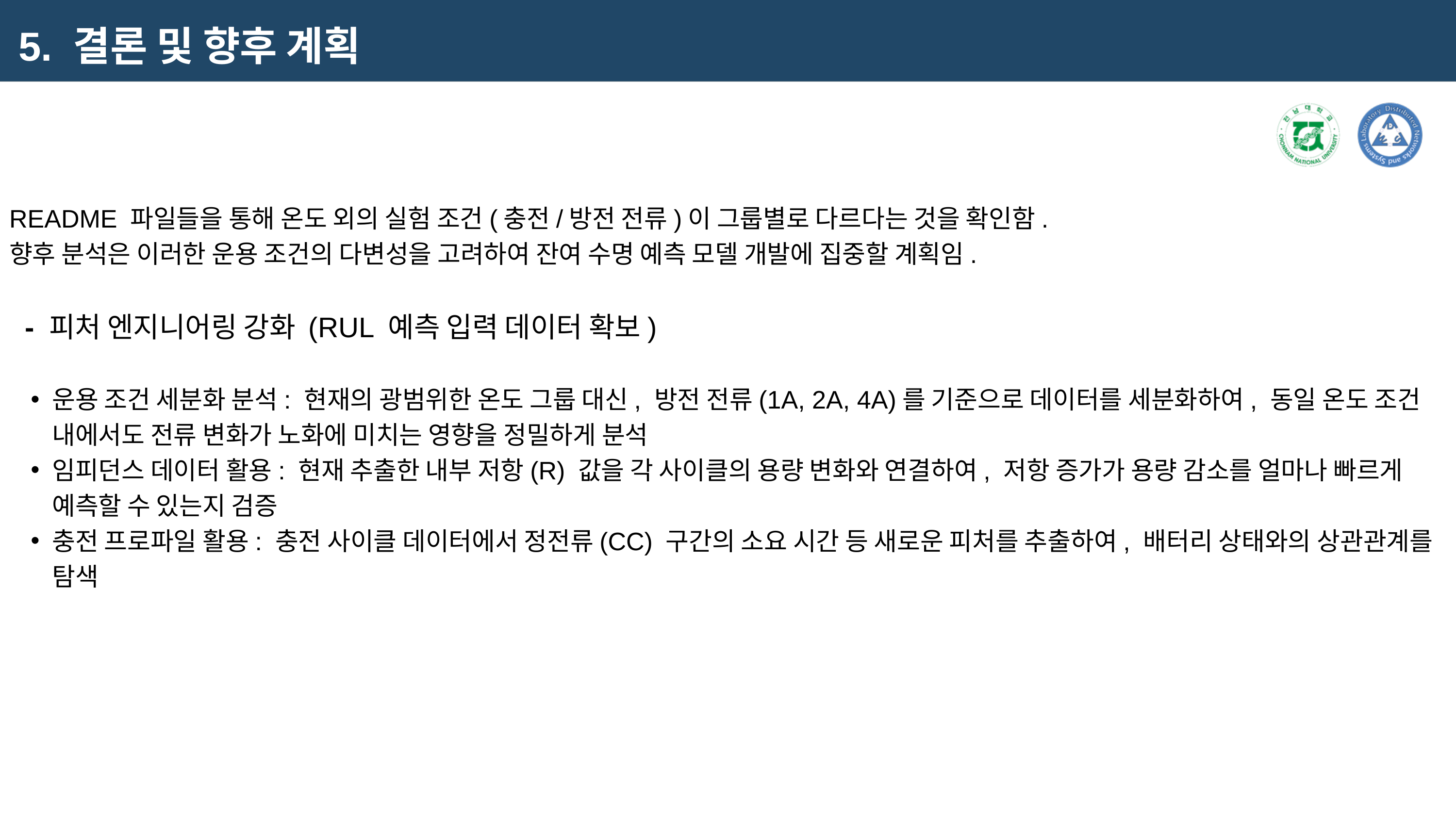

5. 결론 및 향후 계획
README 파일들을 통해 온도 외의 실험 조건(충전/방전 전류)이 그룹별로 다르다는 것을 확인함.
향후 분석은 이러한 운용 조건의 다변성을 고려하여 잔여 수명 예측 모델 개발에 집중할 계획임.

  - 피처 엔지니어링 강화 (RUL 예측 입력 데이터 확보)

운용 조건 세분화 분석: 현재의 광범위한 온도 그룹 대신, 방전 전류(1A, 2A, 4A)를 기준으로 데이터를 세분화하여, 동일 온도 조건 내에서도 전류 변화가 노화에 미치는 영향을 정밀하게 분석
임피던스 데이터 활용: 현재 추출한 내부 저항(R) 값을 각 사이클의 용량 변화와 연결하여, 저항 증가가 용량 감소를 얼마나 빠르게 예측할 수 있는지 검증
충전 프로파일 활용: 충전 사이클 데이터에서 정전류(CC) 구간의 소요 시간 등 새로운 피처를 추출하여, 배터리 상태와의 상관관계를 탐색